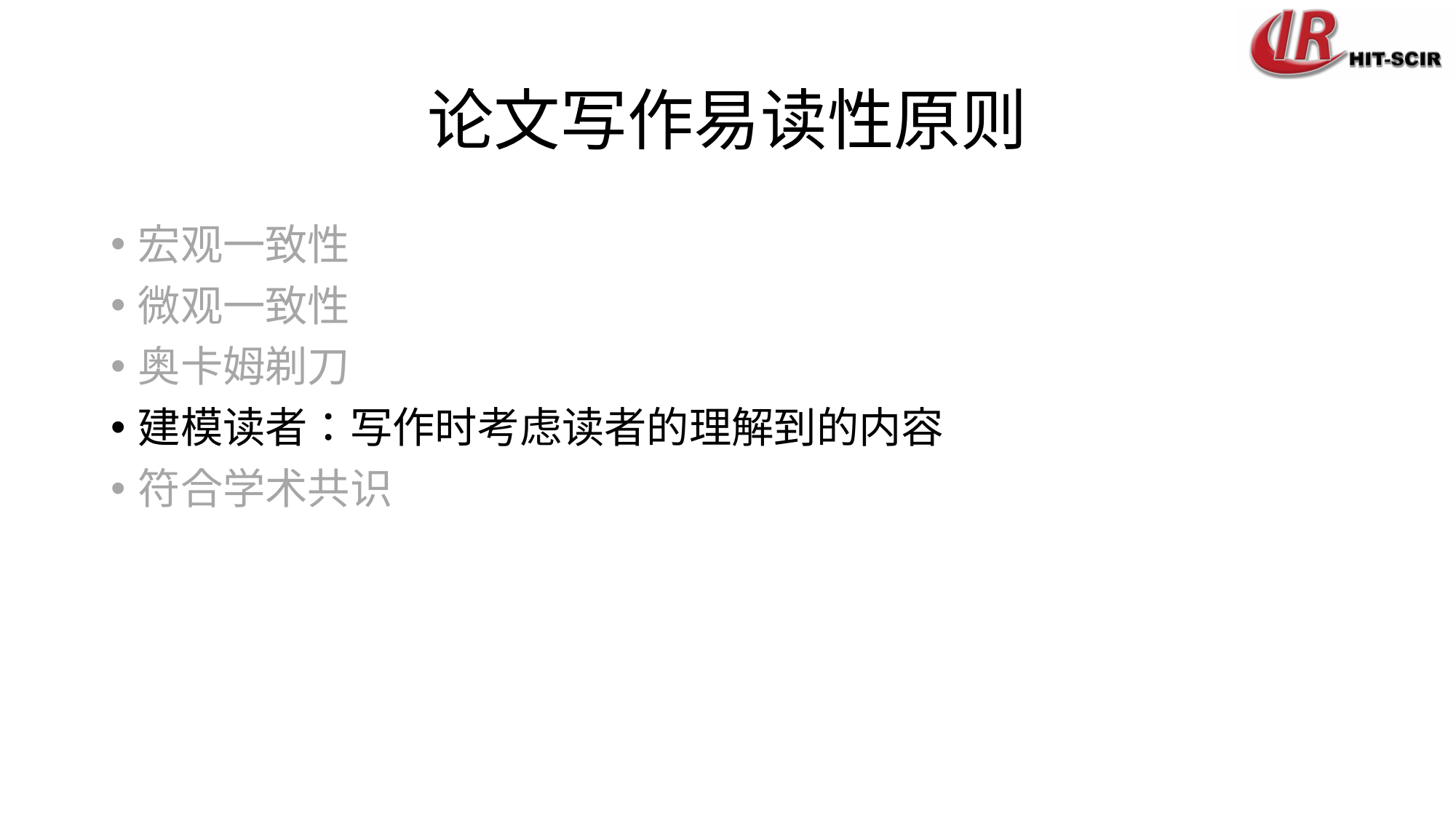

# 论文写作易读性原则
宏观一致性
微观一致性
奥卡姆剃刀
建模读者：写作时考虑读者的理解到的内容
符合学术共识